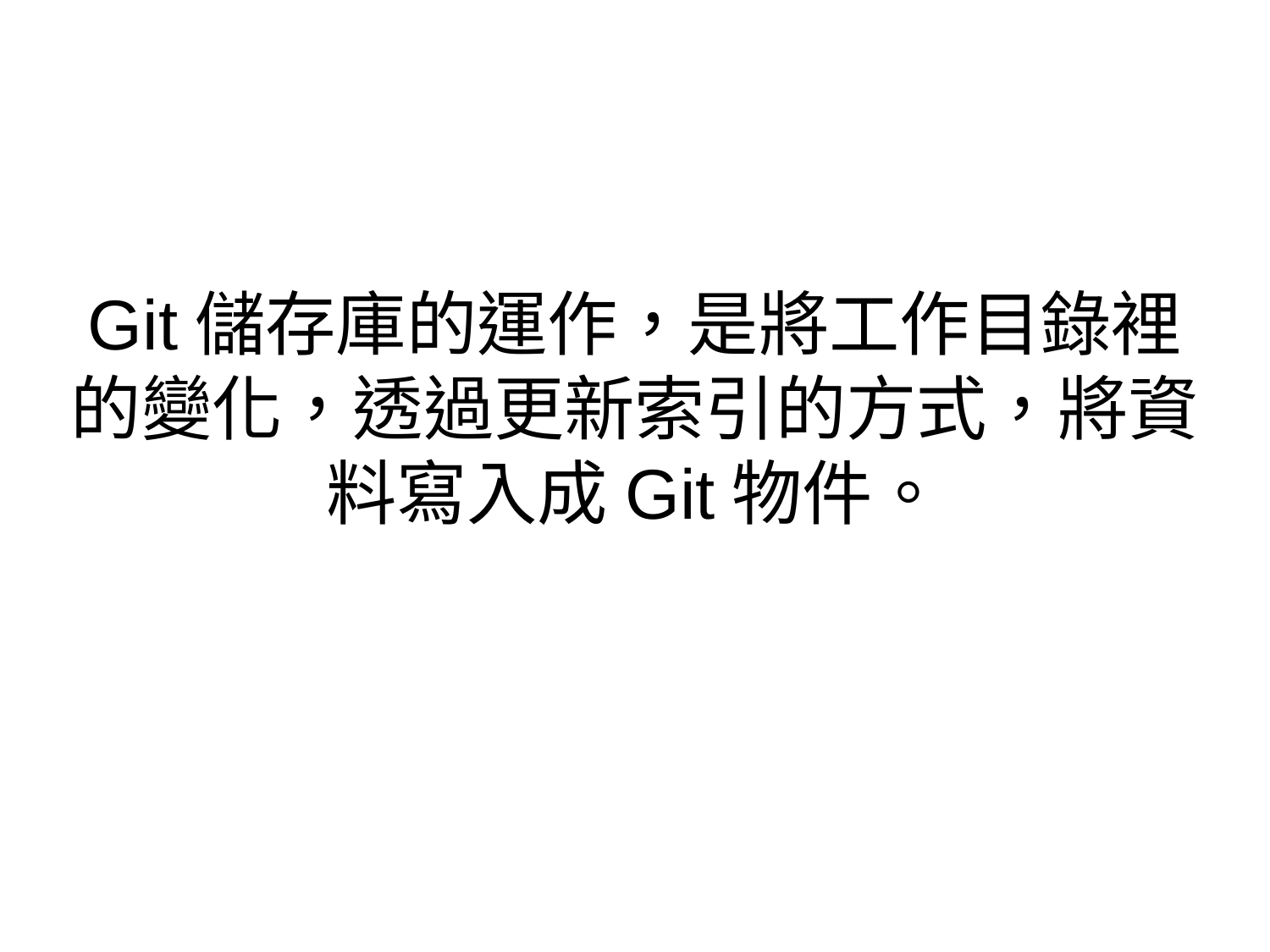

# Git儲存庫的運作，是將工作目錄裡的變化，透過更新索引的方式，將資料寫入成Git物件。